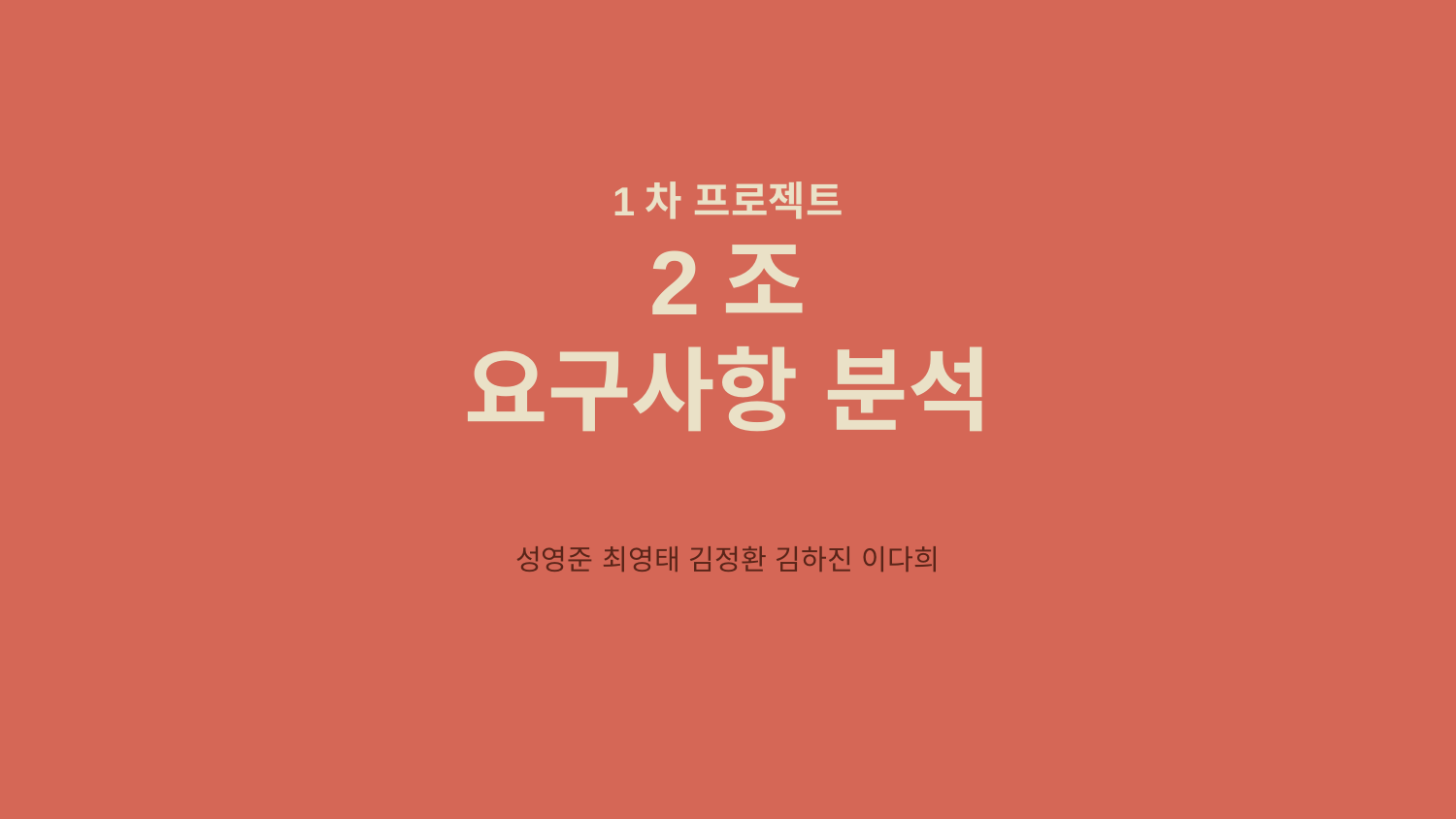

# 1차 프로젝트 2조 요구사항 분석
성영준 최영태 김정환 김하진 이다희